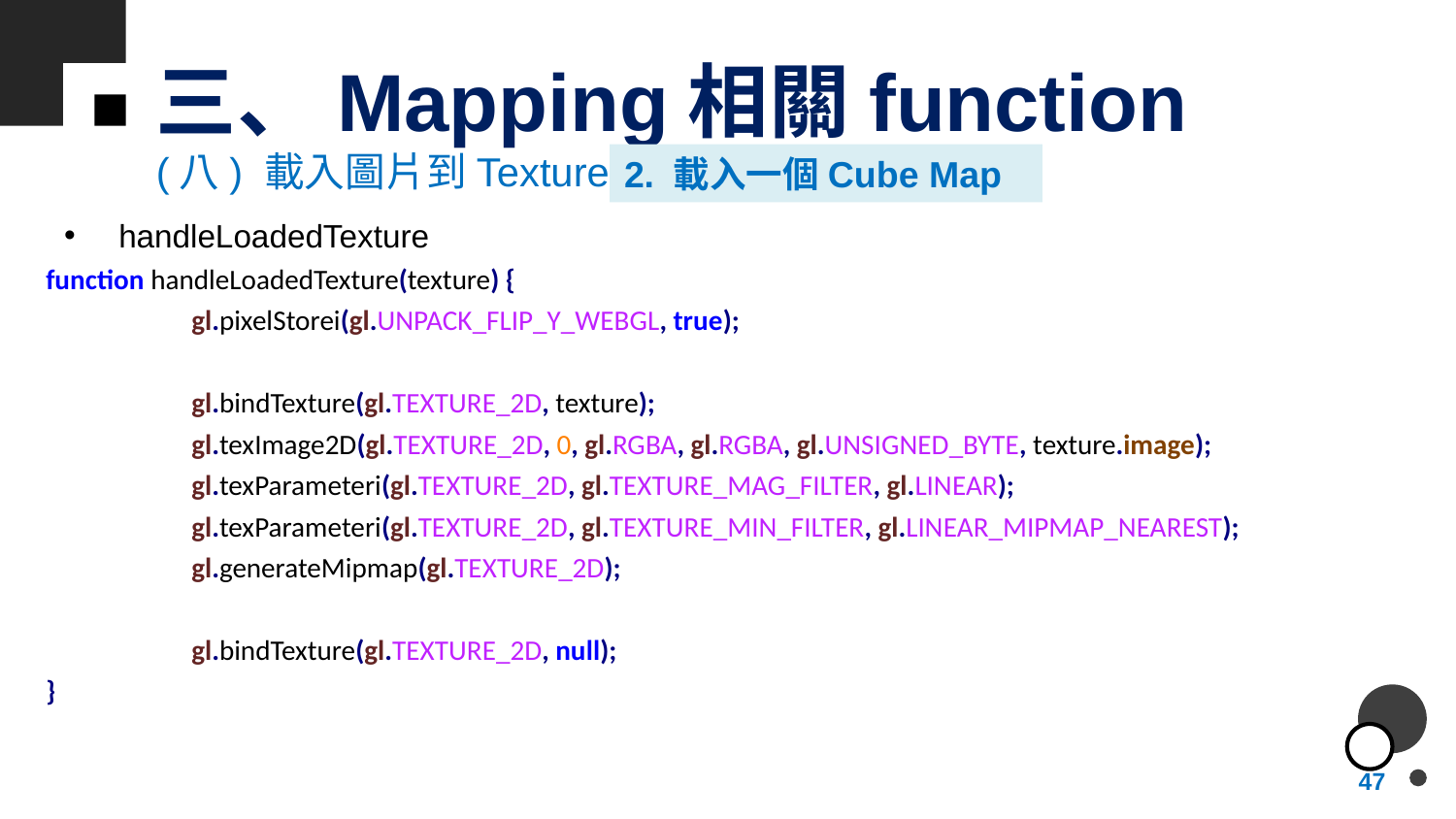

# 三、Mapping相關function
(八) 載入圖片到Texture
2. 載入一個Cube Map
handleLoadedTexture
function handleLoadedTexture(texture) {
	gl.pixelStorei(gl.UNPACK_FLIP_Y_WEBGL, true);

	gl.bindTexture(gl.TEXTURE_2D, texture);
	gl.texImage2D(gl.TEXTURE_2D, 0, gl.RGBA, gl.RGBA, gl.UNSIGNED_BYTE, texture.image);
	gl.texParameteri(gl.TEXTURE_2D, gl.TEXTURE_MAG_FILTER, gl.LINEAR);
	gl.texParameteri(gl.TEXTURE_2D, gl.TEXTURE_MIN_FILTER, gl.LINEAR_MIPMAP_NEAREST);
	gl.generateMipmap(gl.TEXTURE_2D);

	gl.bindTexture(gl.TEXTURE_2D, null);
}

47